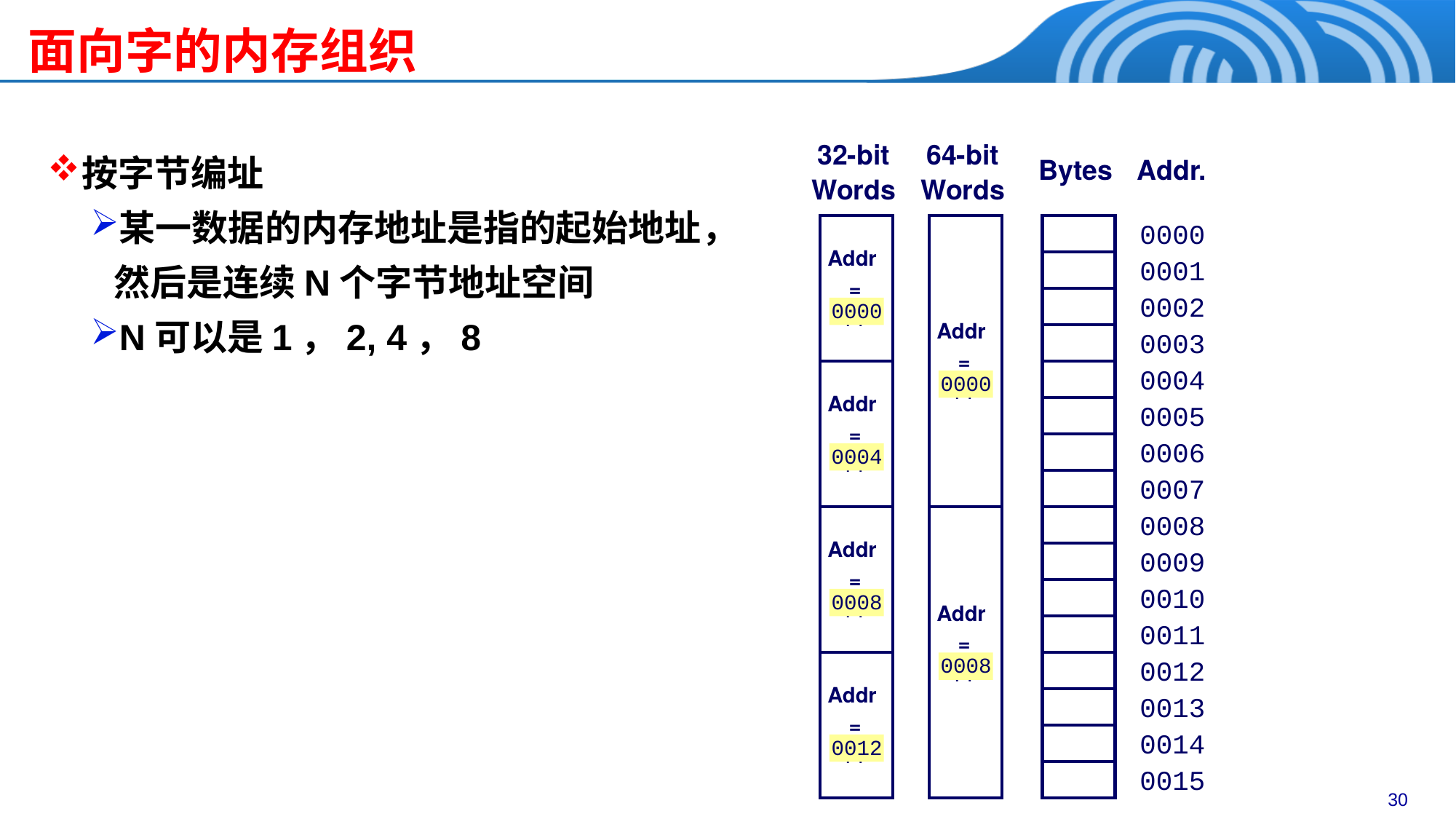

# 面向字的内存组织
按字节编址
某一数据的内存地址是指的起始地址，然后是连续N个字节地址空间
N可以是1，2, 4，8
32-bit
Words
64-bit
Words
Bytes
Addr.

0000
Addr
=
??

0001

0002
0000

0004

0008

0012

Addr
=
??

0003

0004
0000

0008

Addr
=
??

0005

0006

0007

0008
Addr
=
??

0009

0010
Addr
=
??

0011

0012
Addr
=
??

0013

0014

0015